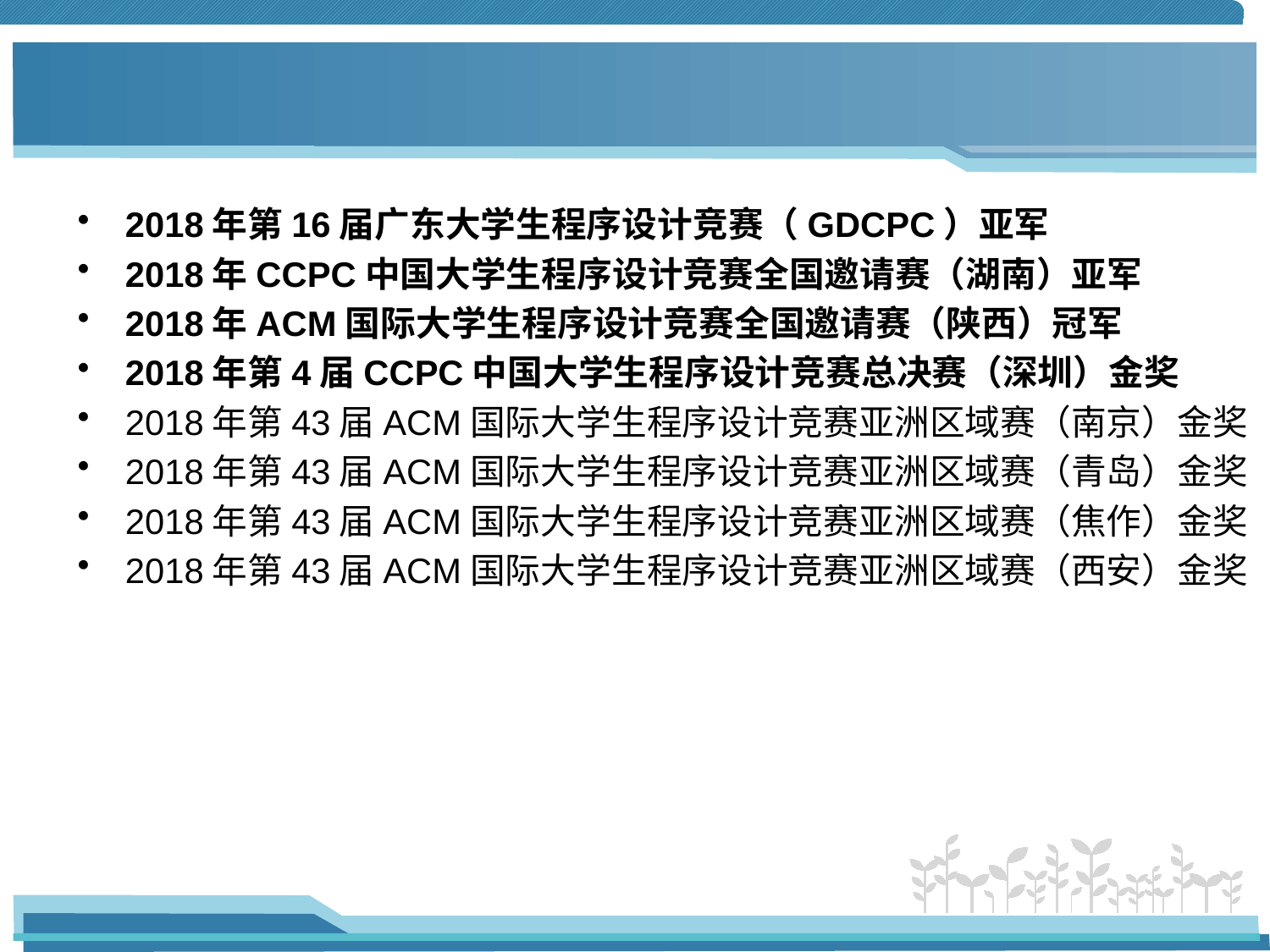

#
2018年第16届广东大学生程序设计竞赛（GDCPC）亚军
2018年CCPC中国大学生程序设计竞赛全国邀请赛（湖南）亚军
2018年ACM国际大学生程序设计竞赛全国邀请赛（陕西）冠军
2018年第4届CCPC中国大学生程序设计竞赛总决赛（深圳）金奖
2018年第43届ACM国际大学生程序设计竞赛亚洲区域赛（南京）金奖
2018年第43届ACM国际大学生程序设计竞赛亚洲区域赛（青岛）金奖
2018年第43届ACM国际大学生程序设计竞赛亚洲区域赛（焦作）金奖
2018年第43届ACM国际大学生程序设计竞赛亚洲区域赛（西安）金奖